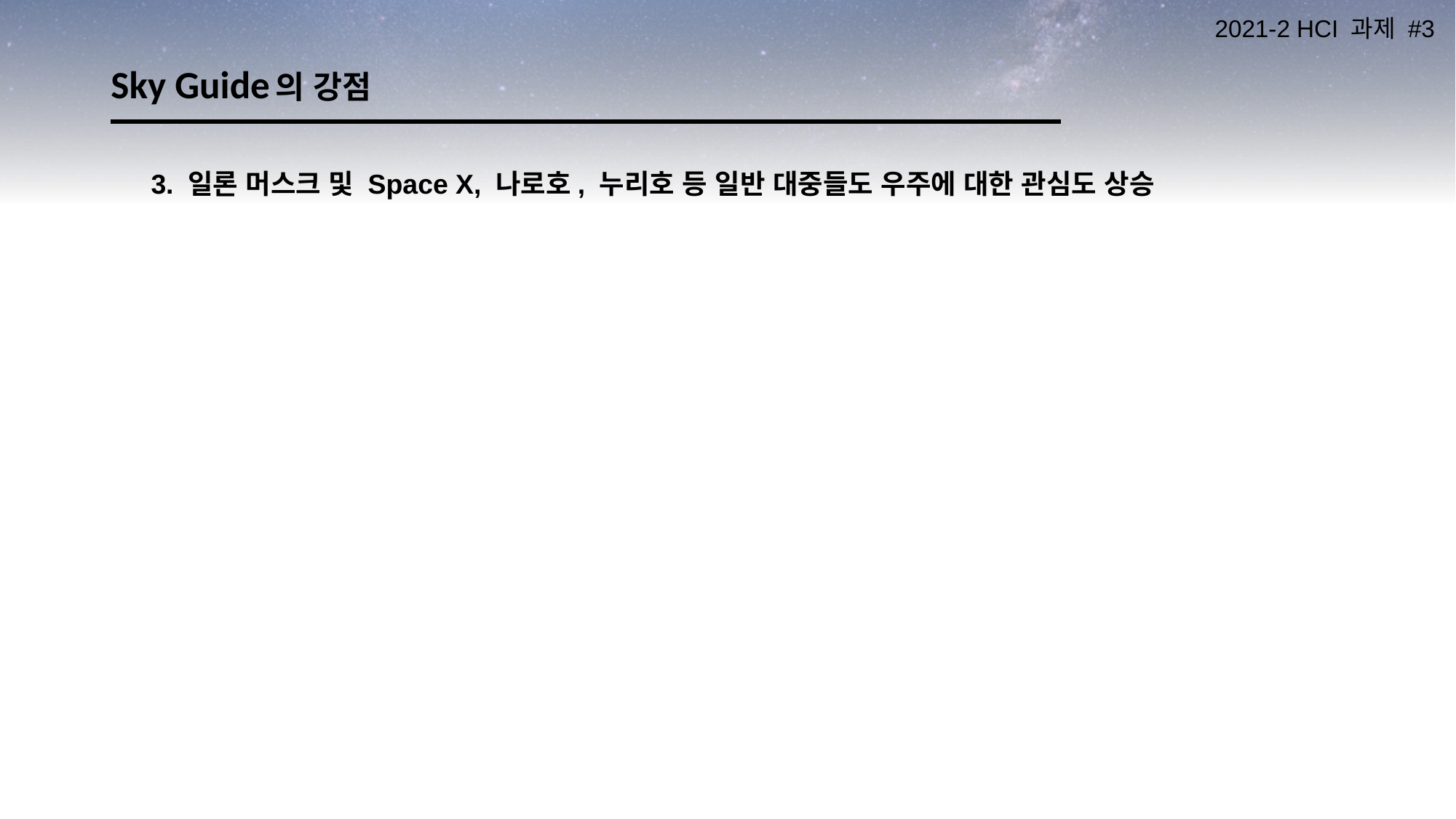

# Sky Guide의 강점
3. 일론 머스크 및 Space X, 나로호, 누리호 등 일반 대중들도 우주에 대한 관심도 상승